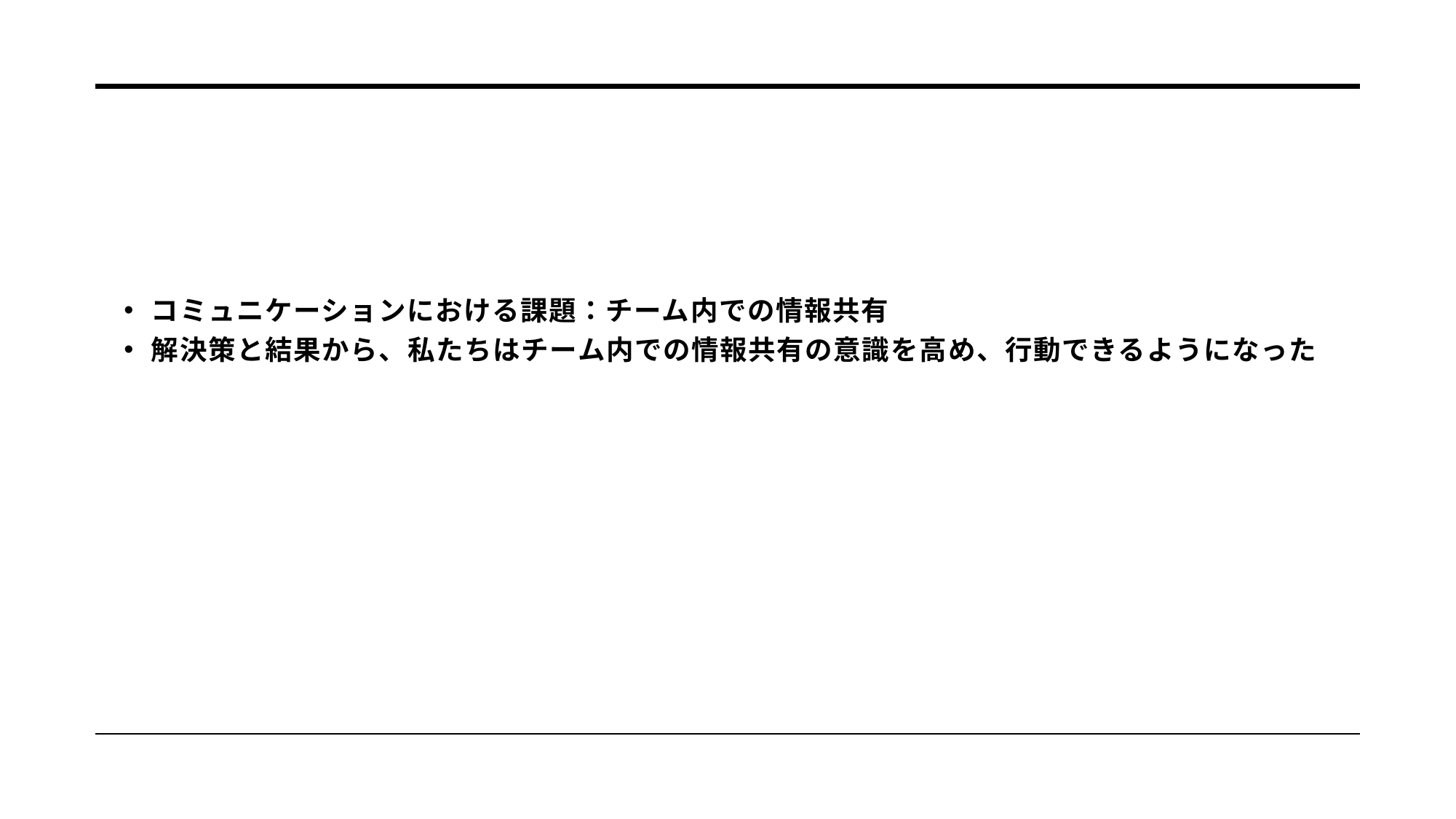

#
コミュニケーションにおける課題：チーム内での情報共有
解決策と結果から、私たちはチーム内での情報共有の意識を高め、行動できるようになった